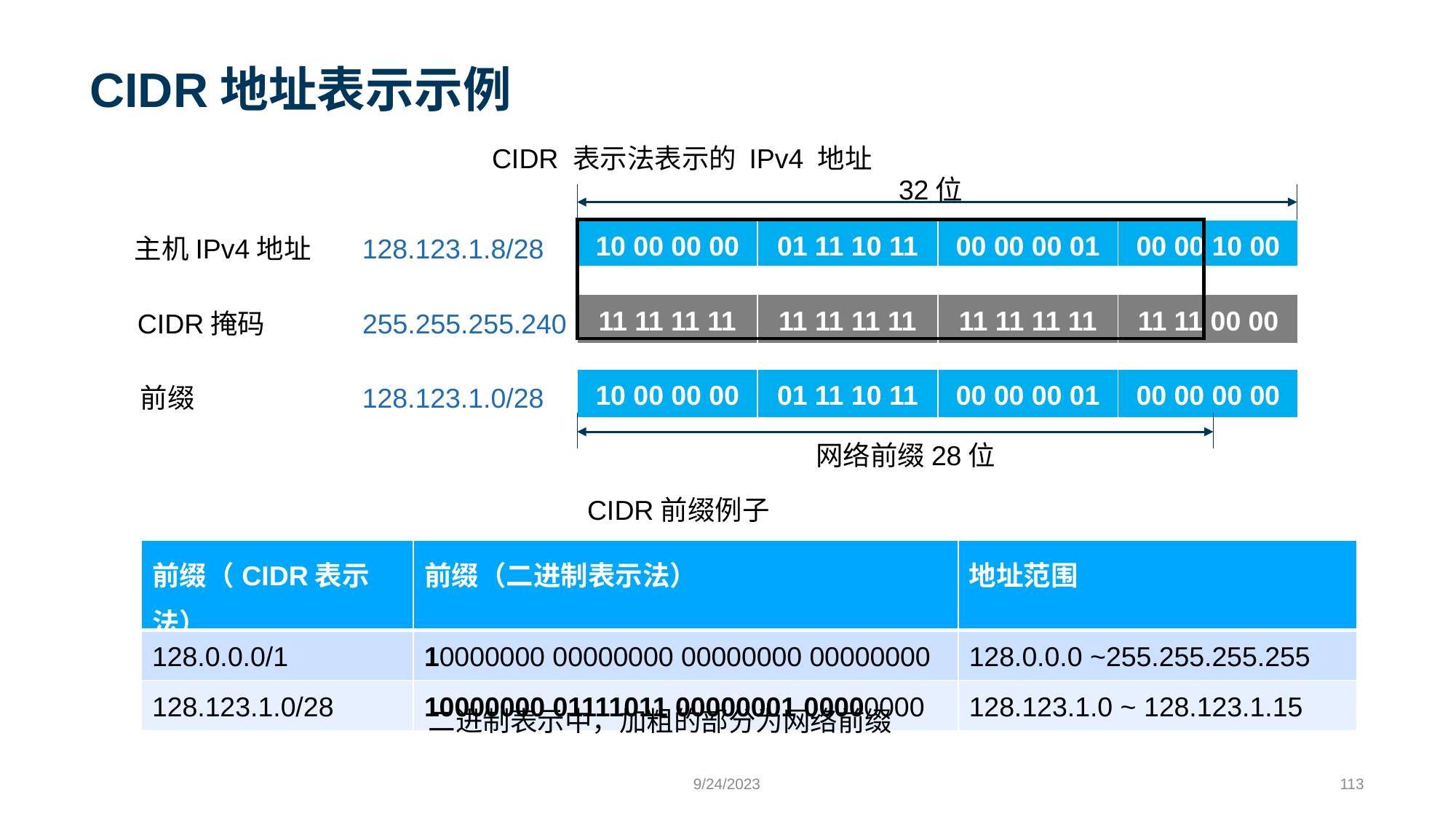

# CIDR地址表示示例
 CIDR 表示法表示的 IPv4 地址
32位
| 10 00 00 00 | 01 11 10 11 | 00 00 00 01 | 00 00 10 00 |
| --- | --- | --- | --- |

主机IPv4地址
128.123.1.8/28
| 11 11 11 11 | 11 11 11 11 | 11 11 11 11 | 11 11 00 00 |
| --- | --- | --- | --- |
CIDR掩码
255.255.255.240
| 10 00 00 00 | 01 11 10 11 | 00 00 00 01 | 00 00 00 00 |
| --- | --- | --- | --- |
前缀
128.123.1.0/28
网络前缀28位
CIDR前缀例子
| 前缀（CIDR表示法） | 前缀（二进制表示法） | 地址范围 |
| --- | --- | --- |
| 128.0.0.0/1 | 10000000 00000000 00000000 00000000 | 128.0.0.0 ~255.255.255.255 |
| 128.123.1.0/28 | 10000000 01111011 00000001 00000000 | 128.123.1.0 ~ 128.123.1.15 |
二进制表示中，加粗的部分为网络前缀

9/24/2023
113